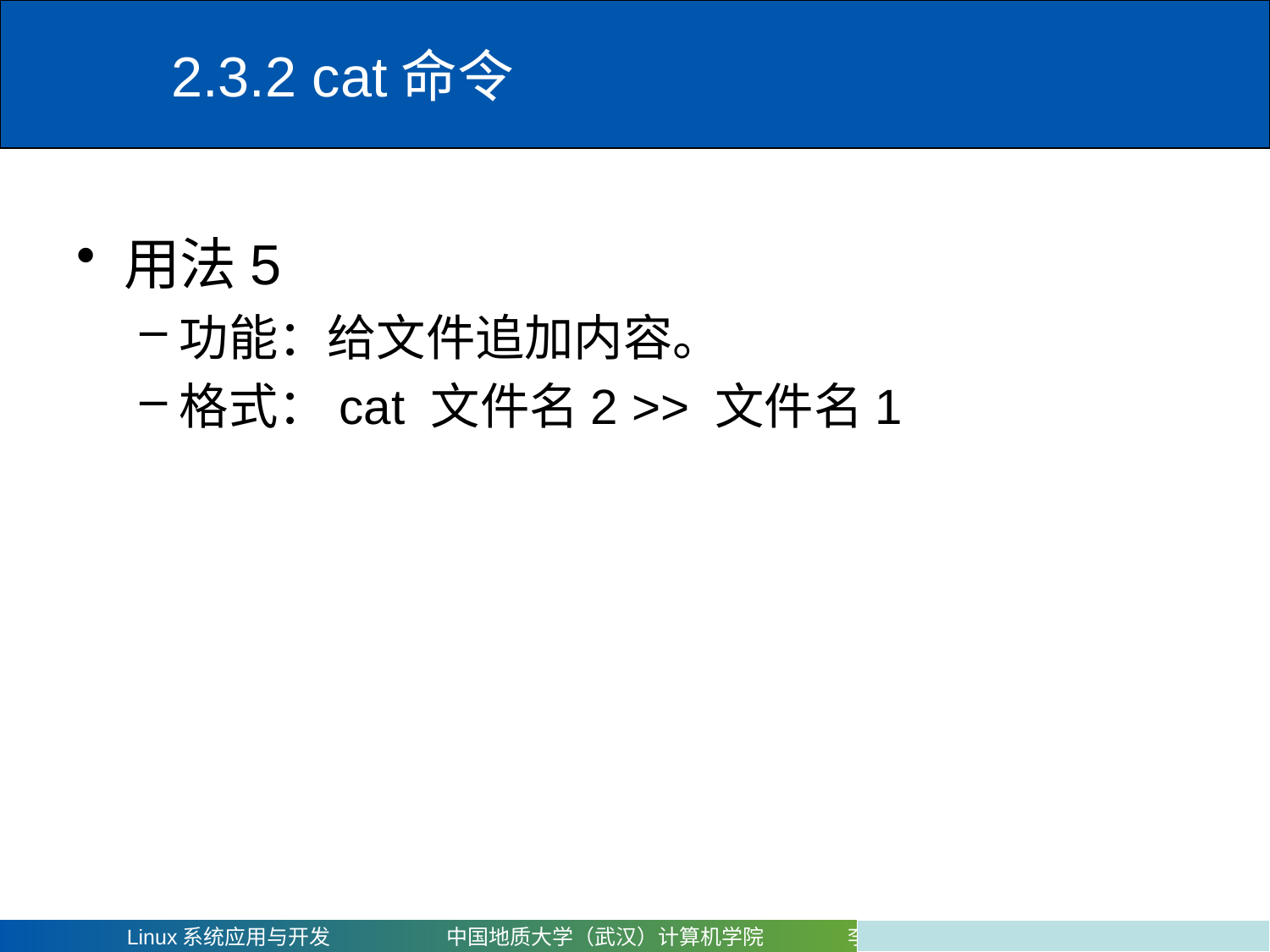

# 2.3.2 cat命令
用法5
功能：给文件追加内容。
格式：cat 文件名2 >> 文件名1